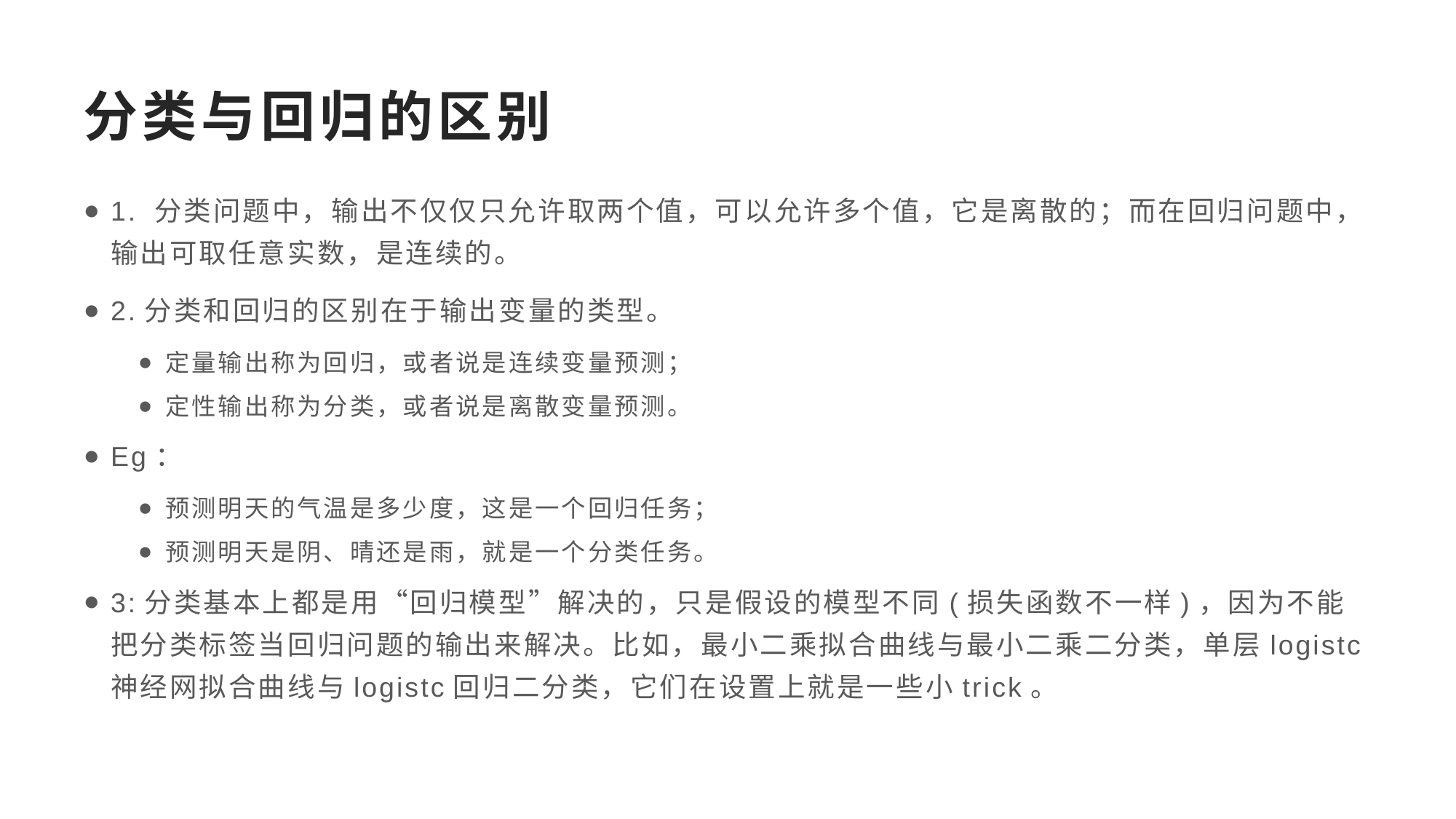

# 分类与回归的区别
1. 分类问题中，输出不仅仅只允许取两个值，可以允许多个值，它是离散的；而在回归问题中，输出可取任意实数，是连续的。
2.分类和回归的区别在于输出变量的类型。
定量输出称为回归，或者说是连续变量预测；
定性输出称为分类，或者说是离散变量预测。
Eg：
预测明天的气温是多少度，这是一个回归任务；
预测明天是阴、晴还是雨，就是一个分类任务。
3:分类基本上都是用“回归模型”解决的，只是假设的模型不同(损失函数不一样)，因为不能把分类标签当回归问题的输出来解决。比如，最小二乘拟合曲线与最小二乘二分类，单层logistc神经网拟合曲线与logistc回归二分类，它们在设置上就是一些小trick。